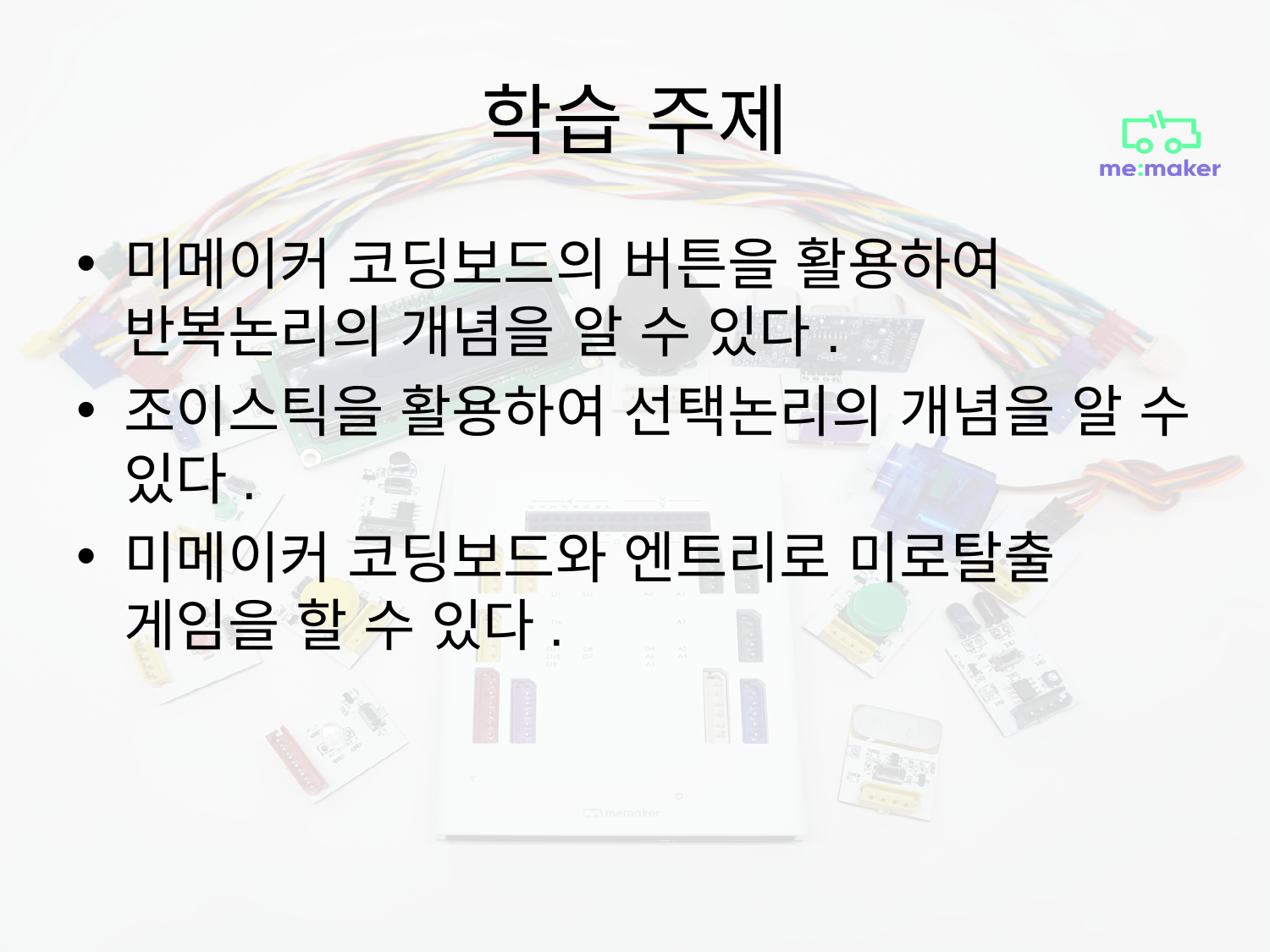

# 학습 주제
미메이커 코딩보드의 버튼을 활용하여 반복논리의 개념을 알 수 있다.
조이스틱을 활용하여 선택논리의 개념을 알 수 있다.
미메이커 코딩보드와 엔트리로 미로탈출 게임을 할 수 있다.